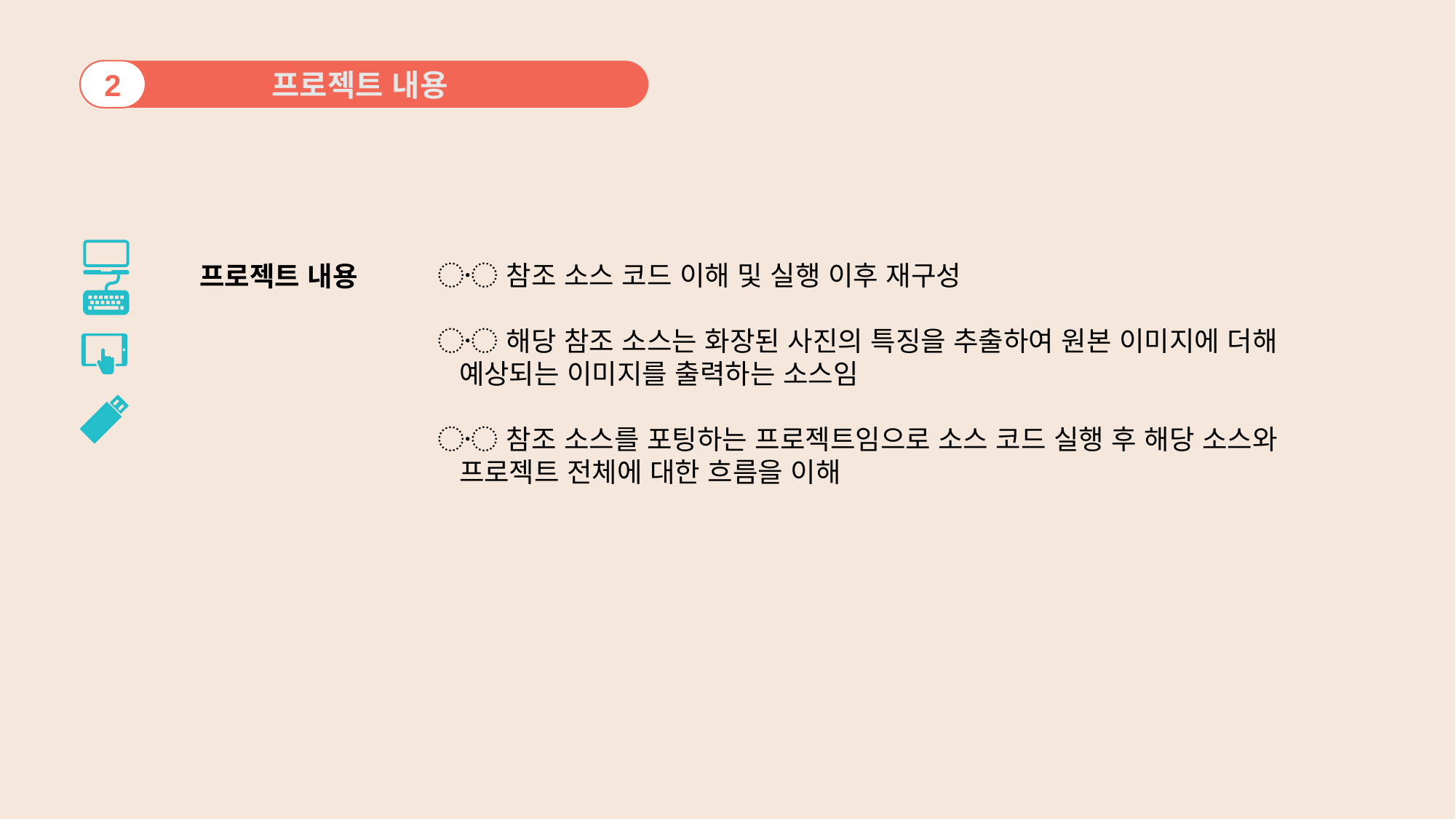

프로젝트 내용
2

〮 참조 소스 코드 이해 및 실행 이후 재구성

〮 해당 참조 소스는 화장된 사진의 특징을 추출하여 원본 이미지에 더해
  예상되는 이미지를 출력하는 소스임

〮 참조 소스를 포팅하는 프로젝트임으로 소스 코드 실행 후 해당 소스와
  프로젝트 전체에 대한 흐름을 이해
프로젝트 내용